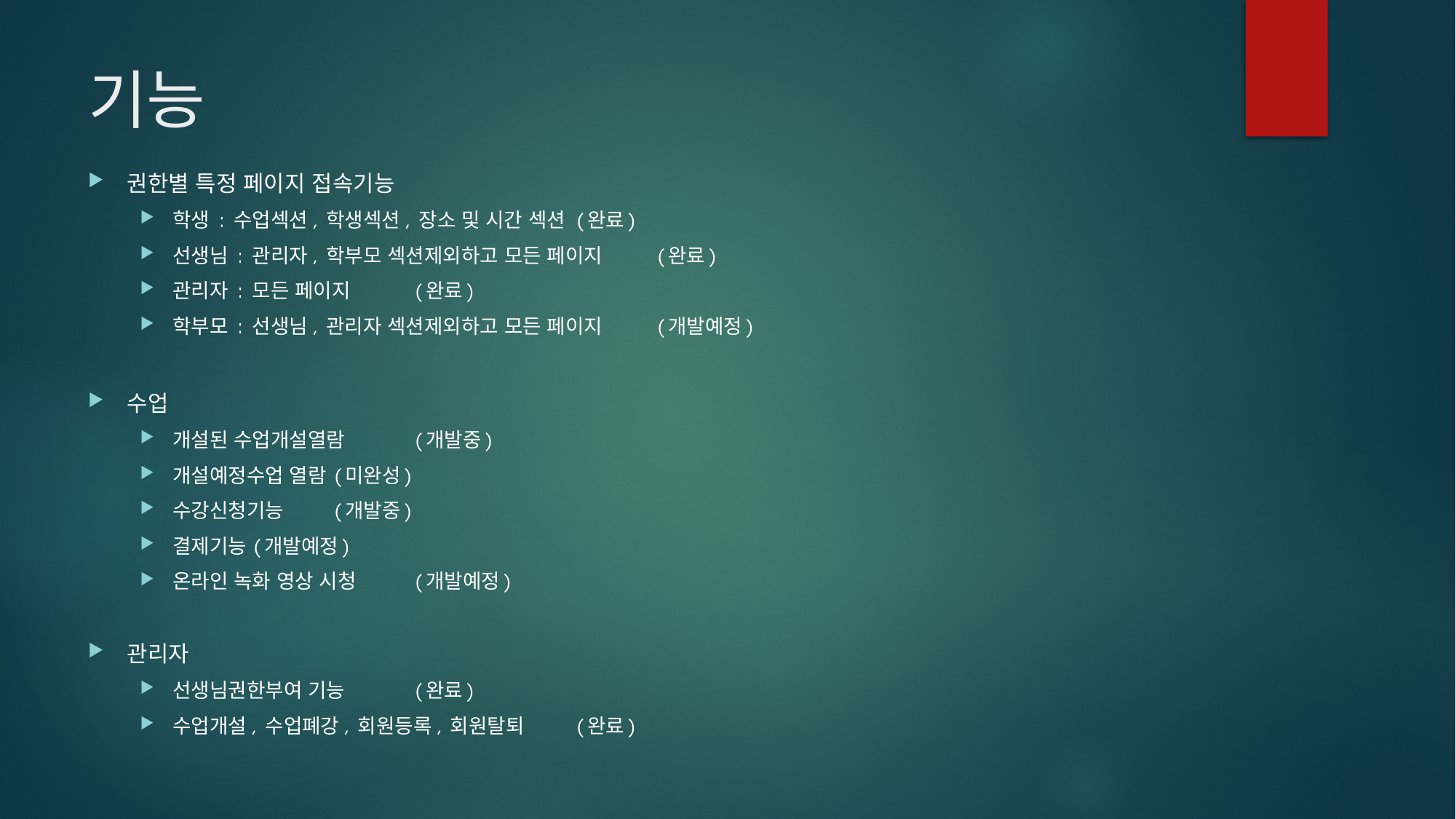

# 기능
권한별 특정 페이지 접속기능
학생 : 수업섹션, 학생섹션, 장소 및 시간 섹션		(완료)
선생님 : 관리자, 학부모 섹션제외하고 모든 페이지 	(완료)
관리자 : 모든 페이지 						(완료)
학부모 : 선생님, 관리자 섹션제외하고 모든 페이지 	(개발예정)

수업
개설된 수업개설열람						(개발중)
개설예정수업 열람							(미완성)
수강신청기능								(개발중)
결제기능 								(개발예정)
온라인 녹화 영상 시청						(개발예정)

관리자
선생님권한부여 기능						(완료)
수업개설, 수업폐강, 회원등록, 회원탈퇴			(완료)